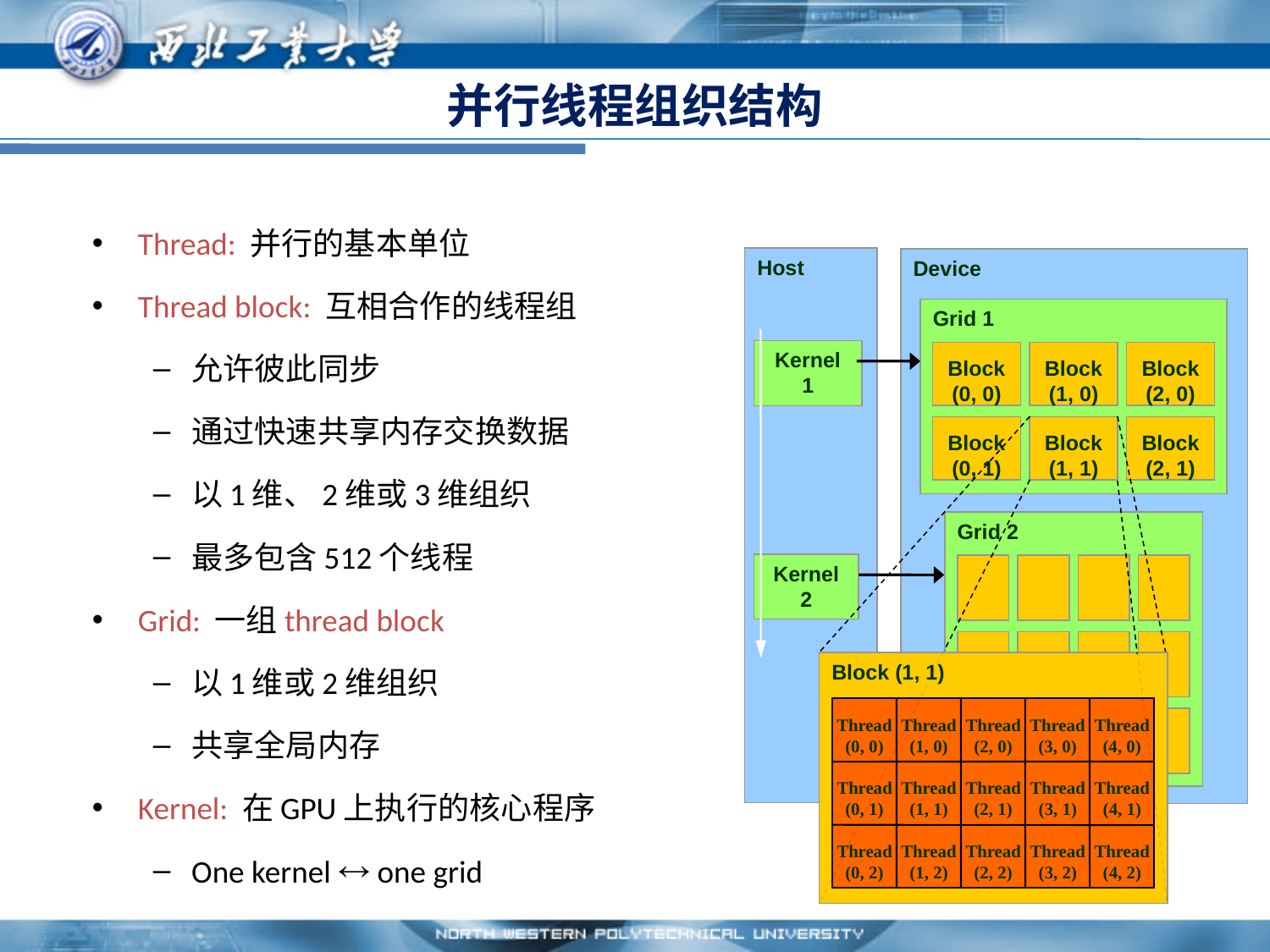

# 并行线程组织结构
Thread: 并行的基本单位
Thread block: 互相合作的线程组
允许彼此同步
通过快速共享内存交换数据
以1维、2维或3维组织
最多包含512个线程
Grid: 一组thread block
以1维或2维组织
共享全局内存
Kernel: 在GPU上执行的核心程序
One kernel ↔ one grid

Host
Device
Grid 1
Block
(0, 0)
Block
(1, 0)
Block
(2, 0)
Block
(0, 1)
Block
(1, 1)
Block
(2, 1)

Kernel 1

Grid 2

Kernel 2

Block (1, 1)

Thread
(0, 0)
Thread
(1, 0)
Thread
(2, 0)
Thread
(3, 0)
Thread
(4, 0)
Thread
(0, 1)
Thread
(1, 1)
Thread
(2, 1)
Thread
(3, 1)
Thread
(4, 1)
Thread
(0, 2)
Thread
(1, 2)
Thread
(2, 2)
Thread
(3, 2)
Thread
(4, 2)